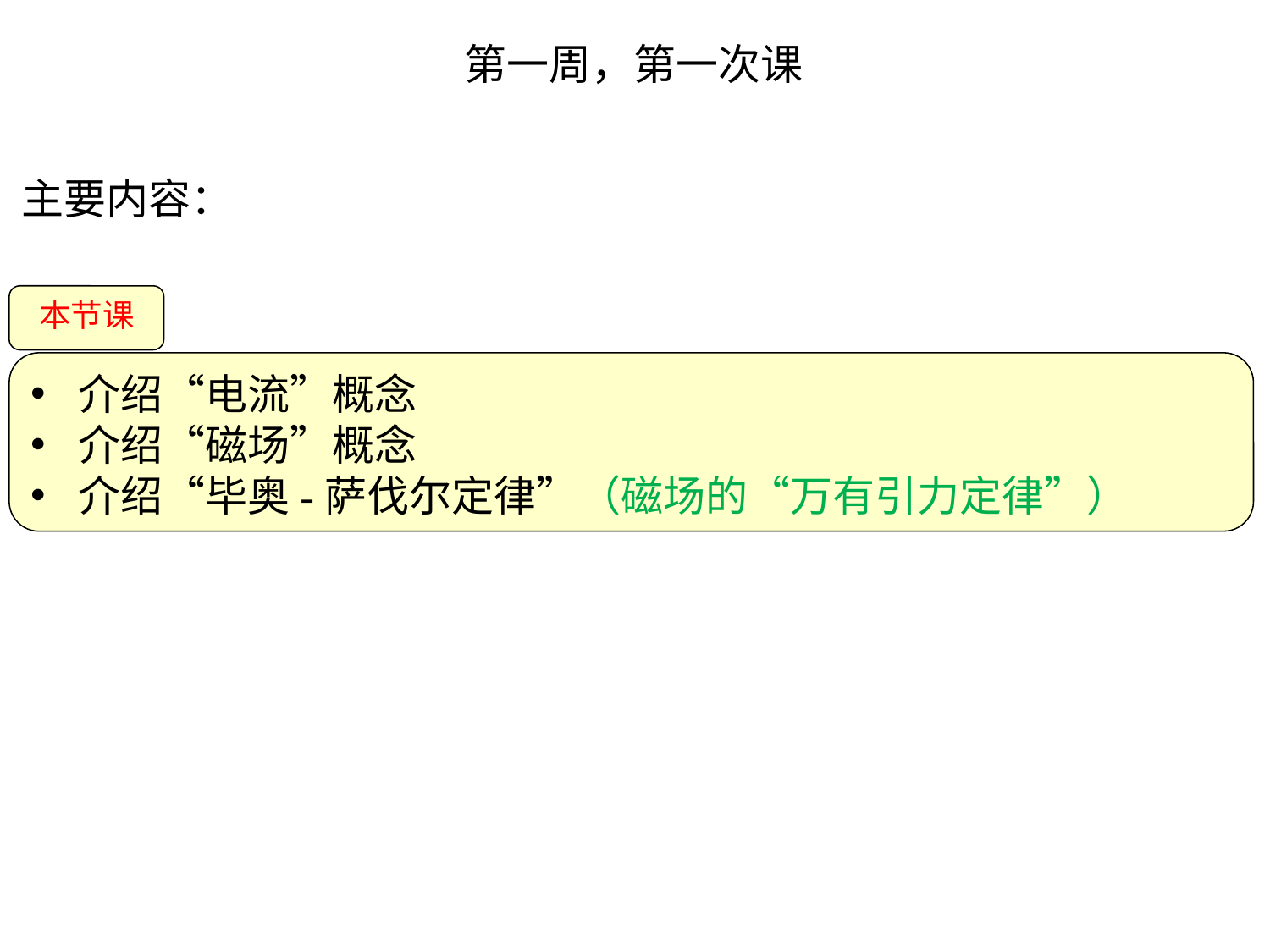

第一周，第一次课
主要内容：

本节课
介绍“电流”概念
介绍“磁场”概念
介绍“毕奥-萨伐尔定律”（磁场的“万有引力定律”）